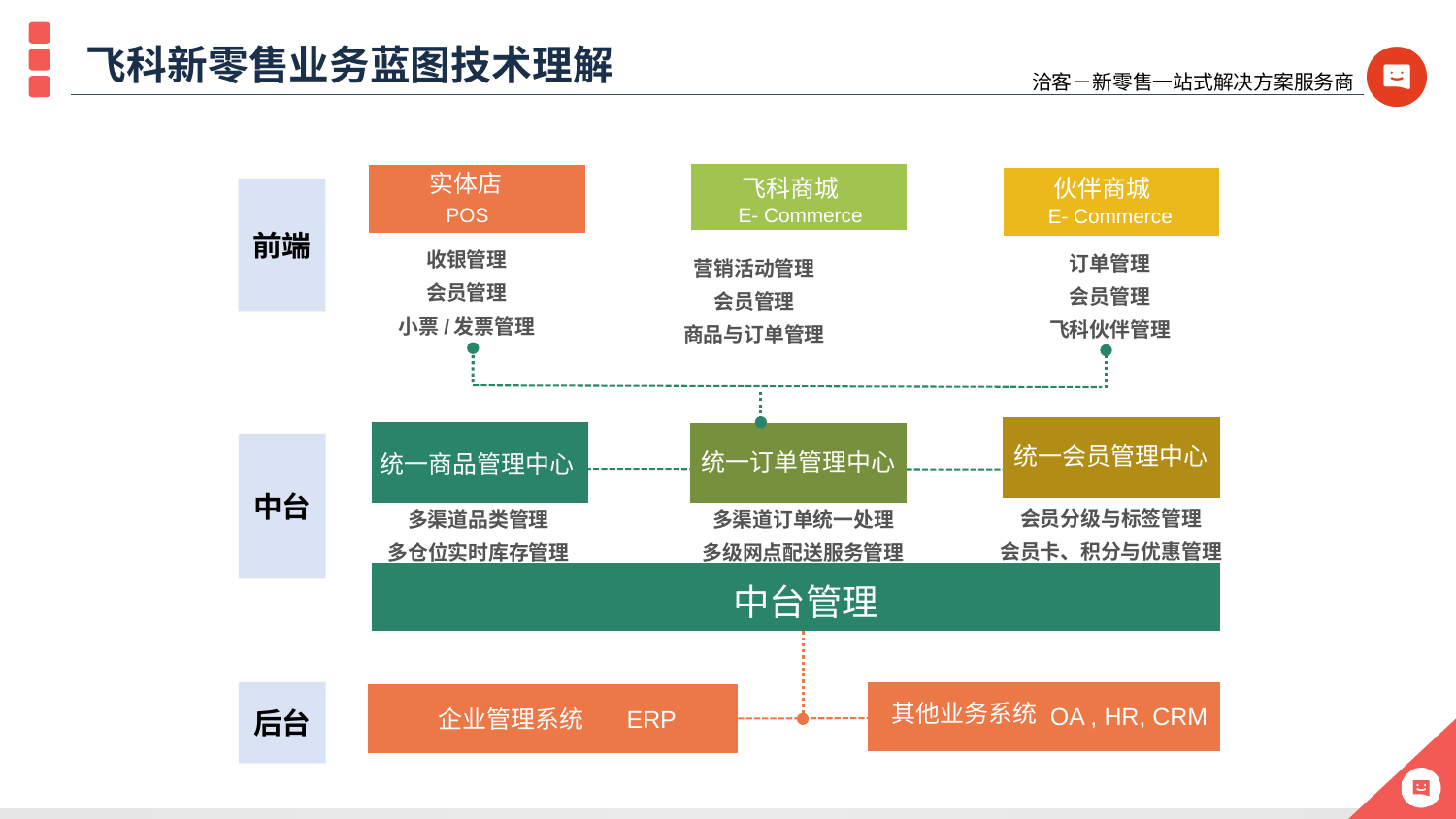

# 飞科新零售业务蓝图技术理解
实体店

POS

飞科商城
E- Commerce
伙伴商城

E- Commerce
收银管理
会员管理
小票/发票管理
订单管理
会员管理
飞科伙伴管理
营销活动管理
会员管理
商品与订单管理

统一会员管理中心

统一订单管理中心
统一商品管理中心
会员分级与标签管理
会员卡、积分与优惠管理
多渠道品类管理
多仓位实时库存管理
多渠道订单统一处理
多级网点配送服务管理

中台管理

其他业务系统
OA , HR, CRM

企业管理系统
ERP
前端
中台
后台